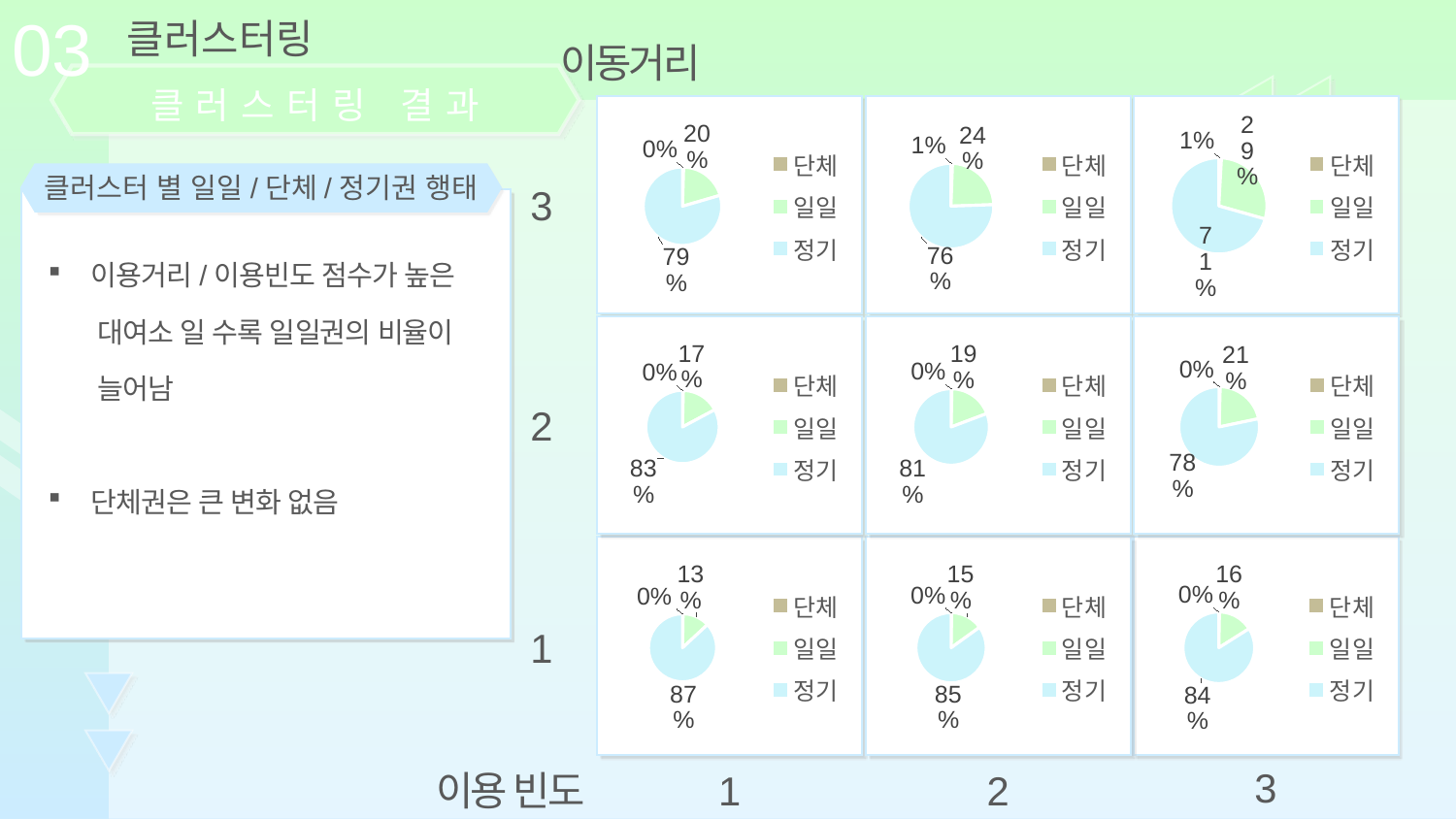

03
클러스터링
이동거리
클러스터링 결과

### Chart

| Category | 이용권 |
|---|---|
| 단체 | 1465.0 |
| 일일 | 59049.0 |
| 정기 | 234545.0 |

### Chart

| Category | 이용권 |
|---|---|
| 단체 | 4730.0 |
| 일일 | 187263.0 |
| 정기 | 593662.0 |

### Chart

| Category | 성별비율 |
|---|---|
| 단체 | 16042.0 |
| 일일 | 518345.0 |
| 정기 | 1282029.0 |
클러스터 별 일일/단체/정기권 행태

3
이용거리/이용빈도 점수가 높은
      대여소 일 수록 일일권의 비율이
      늘어남

단체권은 큰 변화 없음

### Chart

| Category | 성별비율 |
|---|---|
| 단체 | 1164.0 |
| 일일 | 53740.0 |
| 정기 | 264614.0 |

### Chart

| Category | 성별비율 |
|---|---|
| 단체 | 3296.0 |
| 일일 | 171907.0 |
| 정기 | 733148.0 |

### Chart

| Category | 성별비율 |
|---|---|
| 단체 | 10187.0 |
| 일일 | 491666.0 |
| 정기 | 1807880.0 |
2

### Chart

| Category | 성별비율 |
|---|---|
| 단체 | 275.0 |
| 일일 | 13336.0 |
| 정기 | 90404.0 |

### Chart

| Category | 성별비율 |
|---|---|
| 단체 | 909.0 |
| 일일 | 49914.0 |
| 정기 | 286259.0 |

### Chart

| Category | 성별비율 |
|---|---|
| 단체 | 8953.0 |
| 일일 | 457243.0 |
| 정기 | 2435252.0 |
1
3
이용 빈도
1
2